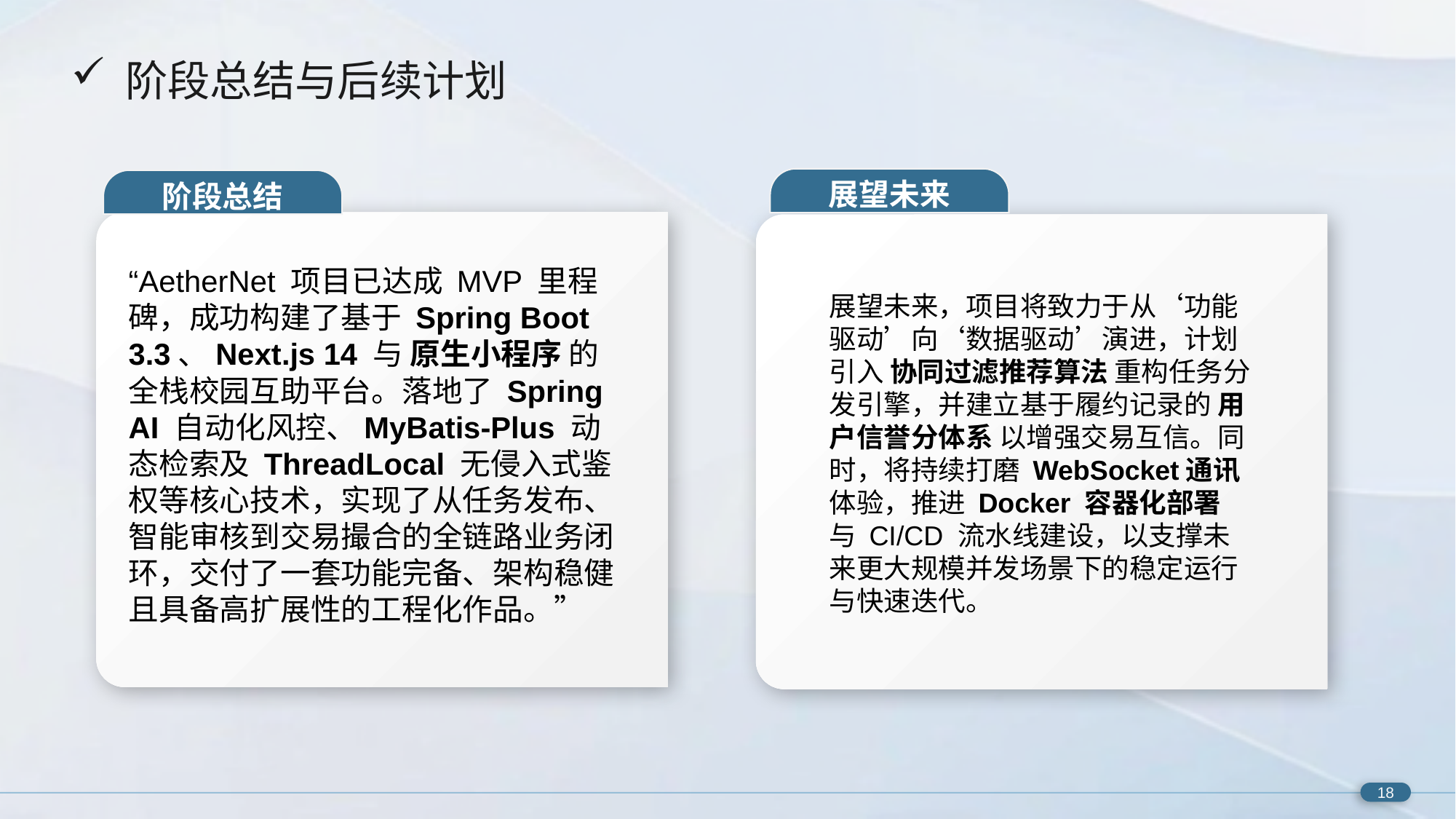

阶段总结与后续计划

展望未来

阶段总结

“AetherNet 项目已达成 MVP 里程碑，成功构建了基于 Spring Boot 3.3、Next.js 14 与 原生小程序 的全栈校园互助平台。落地了 Spring AI 自动化风控、MyBatis-Plus 动态检索及 ThreadLocal 无侵入式鉴权等核心技术，实现了从任务发布、智能审核到交易撮合的全链路业务闭环，交付了一套功能完备、架构稳健且具备高扩展性的工程化作品。”
展望未来，项目将致力于从‘功能驱动’向‘数据驱动’演进，计划引入 协同过滤推荐算法 重构任务分发引擎，并建立基于履约记录的 用户信誉分体系 以增强交易互信。同时，将持续打磨 WebSocket通讯体验，推进 Docker 容器化部署 与 CI/CD 流水线建设，以支撑未来更大规模并发场景下的稳定运行与快速迭代。